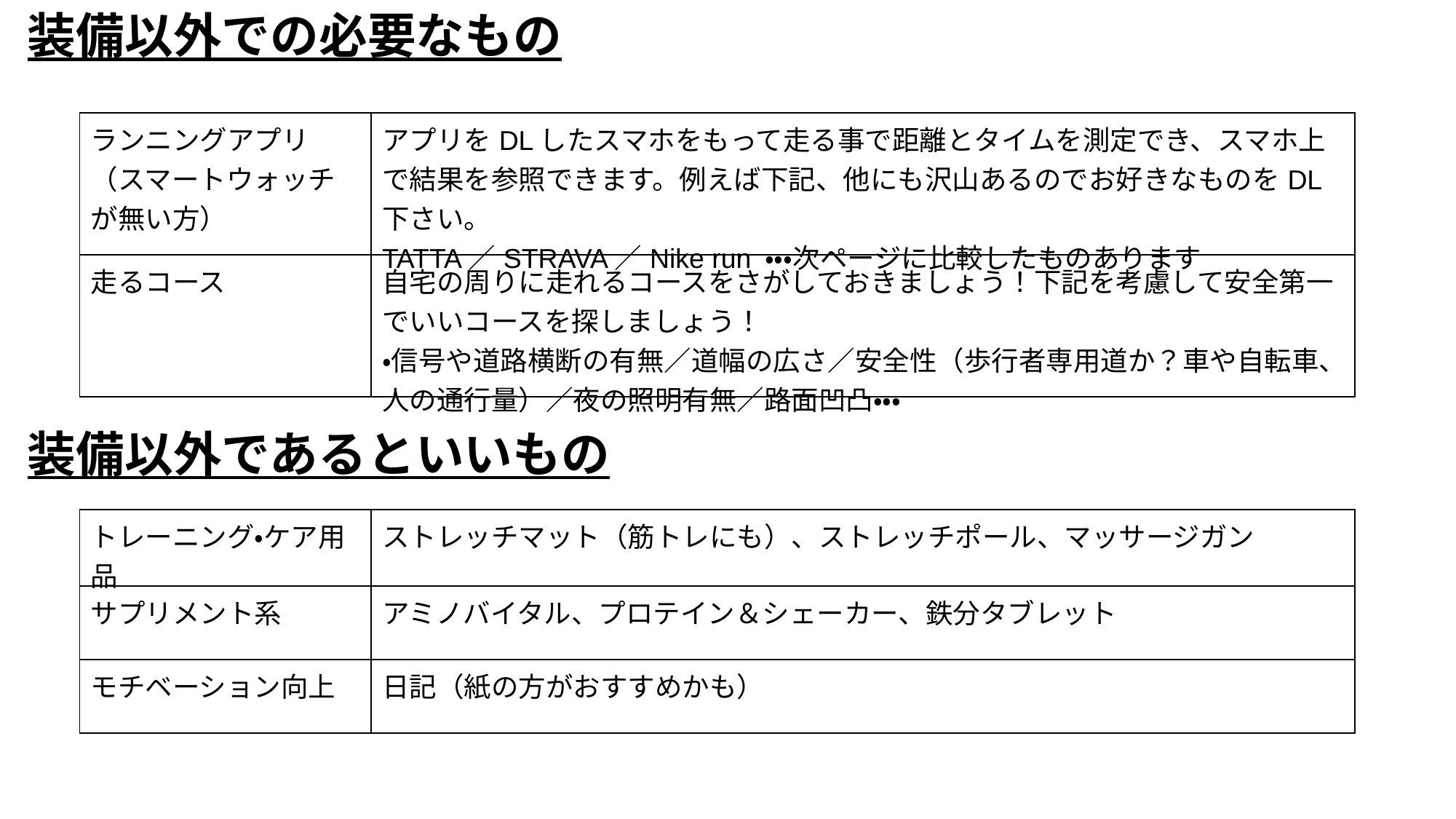

装備以外での必要なもの
| ランニングアプリ（スマートウォッチが無い方） | アプリをDLしたスマホをもって走る事で距離とタイムを測定でき、スマホ上で結果を参照できます。例えば下記、他にも沢山あるのでお好きなものをDL下さい。 TATTA／STRAVA／Nike run ・・・次ページに比較したものあります |
| --- | --- |
| 走るコース | 自宅の周りに走れるコースをさがしておきましょう！下記を考慮して安全第一でいいコースを探しましょう！ ・信号や道路横断の有無／道幅の広さ／安全性（歩行者専用道か？車や自転車、人の通行量）／夜の照明有無／路面凹凸・・・ |
装備以外であるといいもの
| トレーニング・ケア用品 | ストレッチマット（筋トレにも）、ストレッチポール、マッサージガン |
| --- | --- |
| サプリメント系 | アミノバイタル、プロテイン＆シェーカー、鉄分タブレット |
| モチベーション向上 | 日記（紙の方がおすすめかも） |